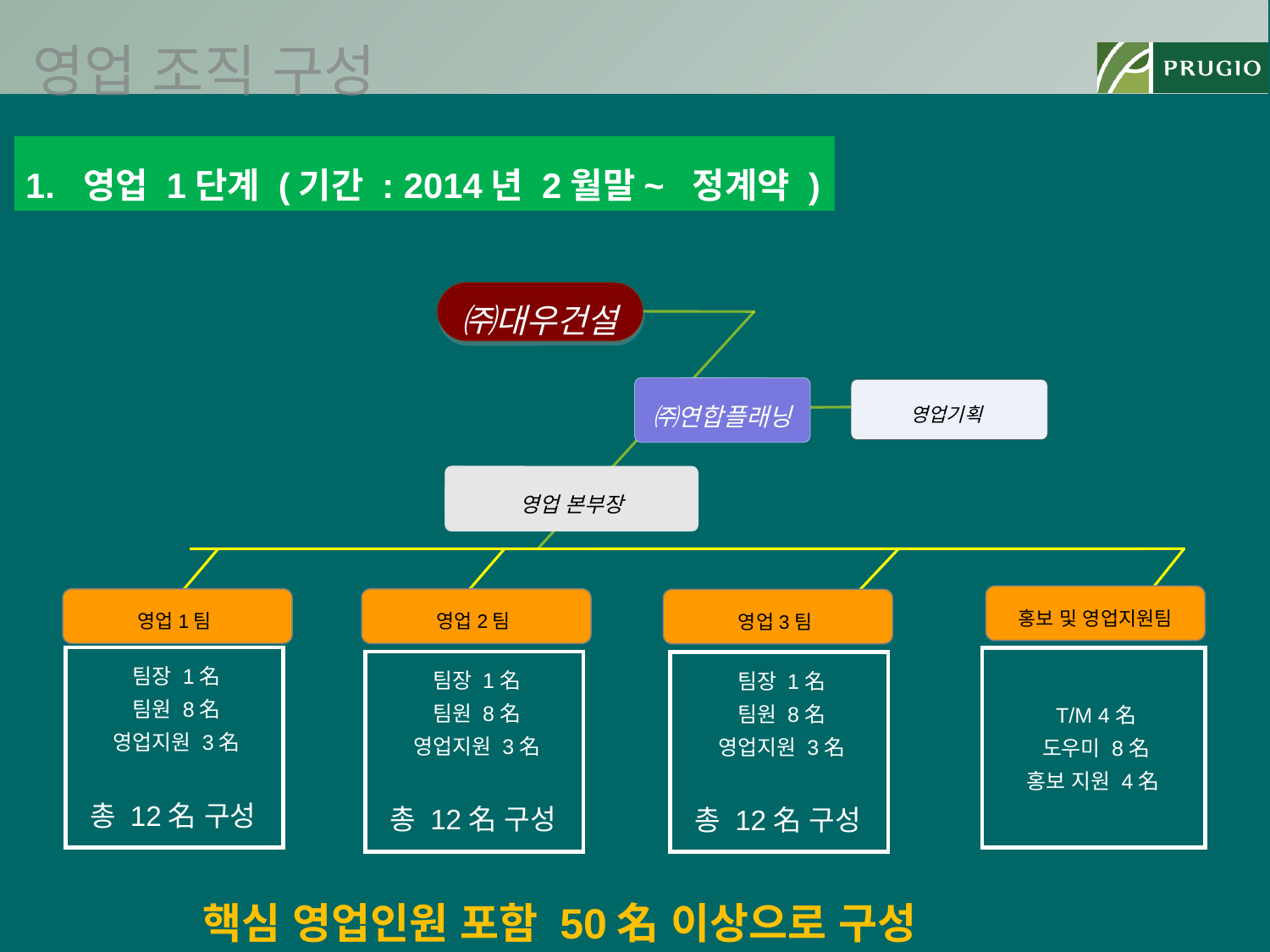

영업 조직 구성
1.  영업 1단계 (기간 : 2014년 2월말~  정계약 )
㈜대우건설

㈜연합플래닝
영업기획

영업 본부장

홍보 및 영업지원팀
영업1팀
영업2팀
영업3팀

팀장 1名
팀원 8名
영업지원 3名

총 12名 구성

T/M 4名
도우미 8名
홍보 지원 4名

팀장 1名
팀원 8名
영업지원 3名

총 12名 구성

팀장 1名
팀원 8名
영업지원 3名

총 12名 구성

    핵심 영업인원 포함 50名 이상으로 구성